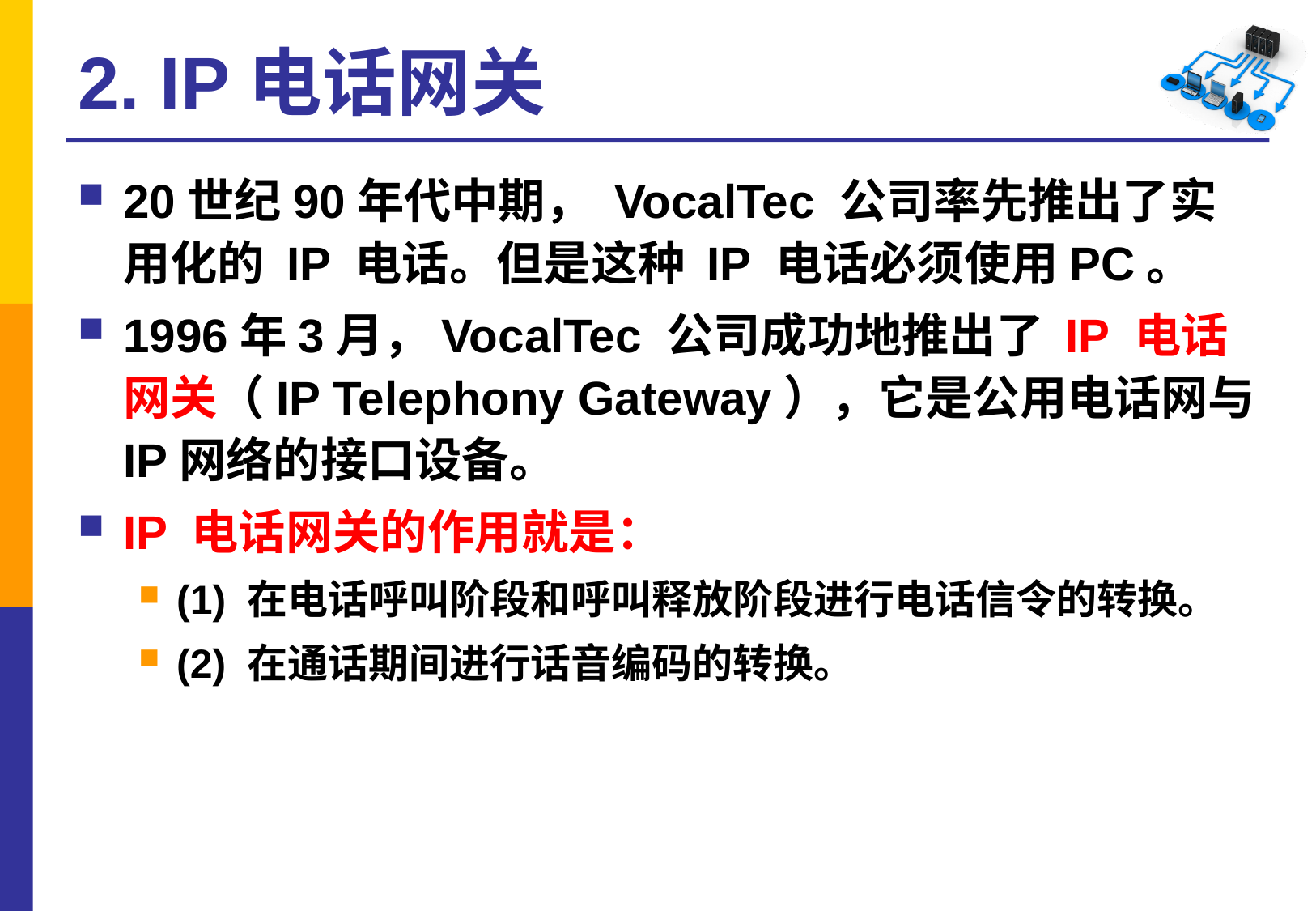

# 2. IP电话网关
20世纪90年代中期， VocalTec 公司率先推出了实用化的 IP 电话。但是这种 IP 电话必须使用PC。
1996年3月，VocalTec 公司成功地推出了 IP 电话网关（IP Telephony Gateway），它是公用电话网与IP网络的接口设备。
IP 电话网关的作用就是：
(1) 在电话呼叫阶段和呼叫释放阶段进行电话信令的转换。
(2) 在通话期间进行话音编码的转换。